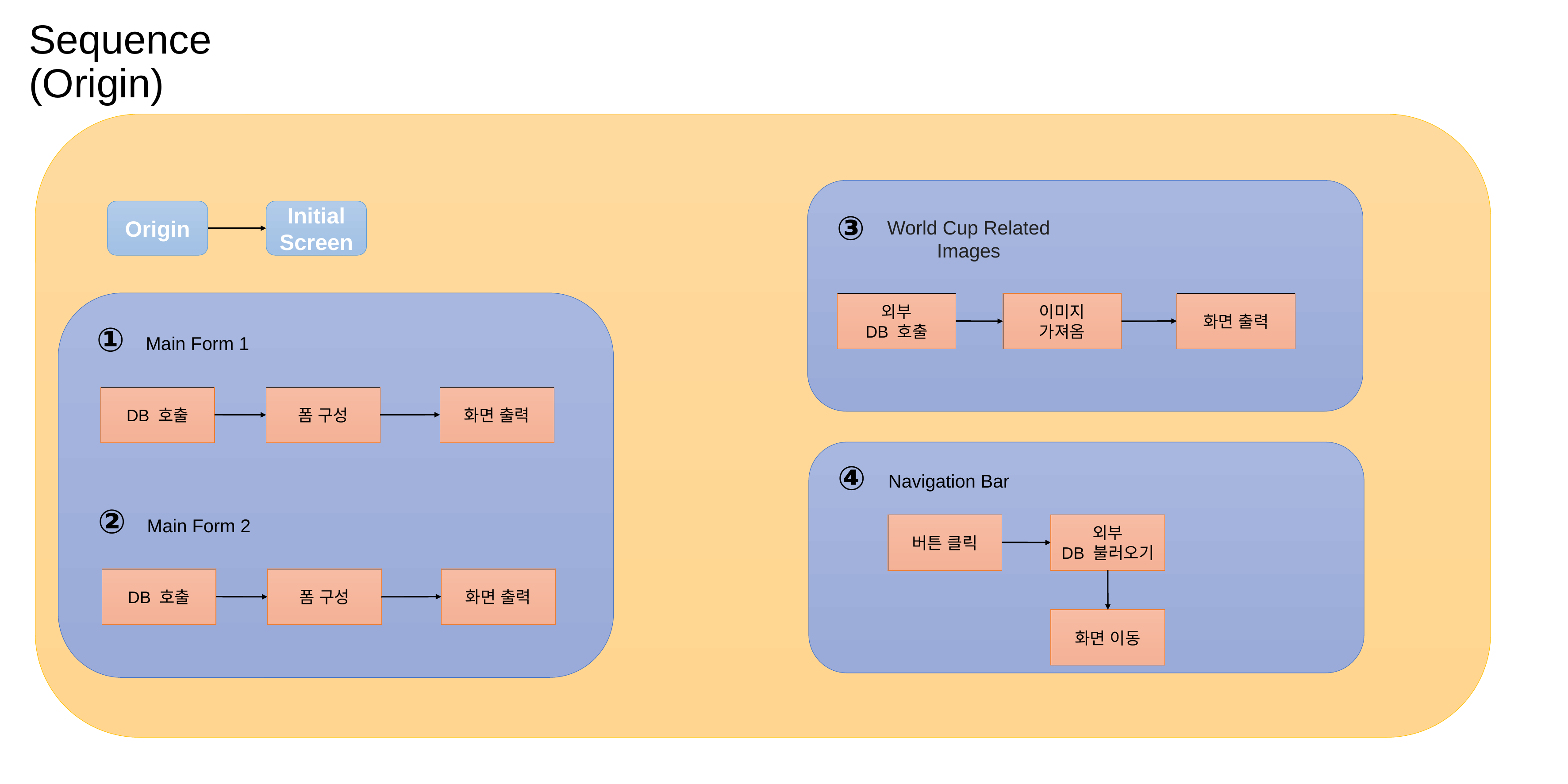

Sequence
(Origin)

Origin
Initial
Screen
③
World Cup Related Images

외부
DB 호출
화면 출력
이미지
가져옴
①
Main Form 1
DB 호출
화면 출력
폼 구성

④
Navigation Bar
②
Main Form 2
버튼 클릭
외부
DB 불러오기
DB 호출
화면 출력
폼 구성
화면 이동